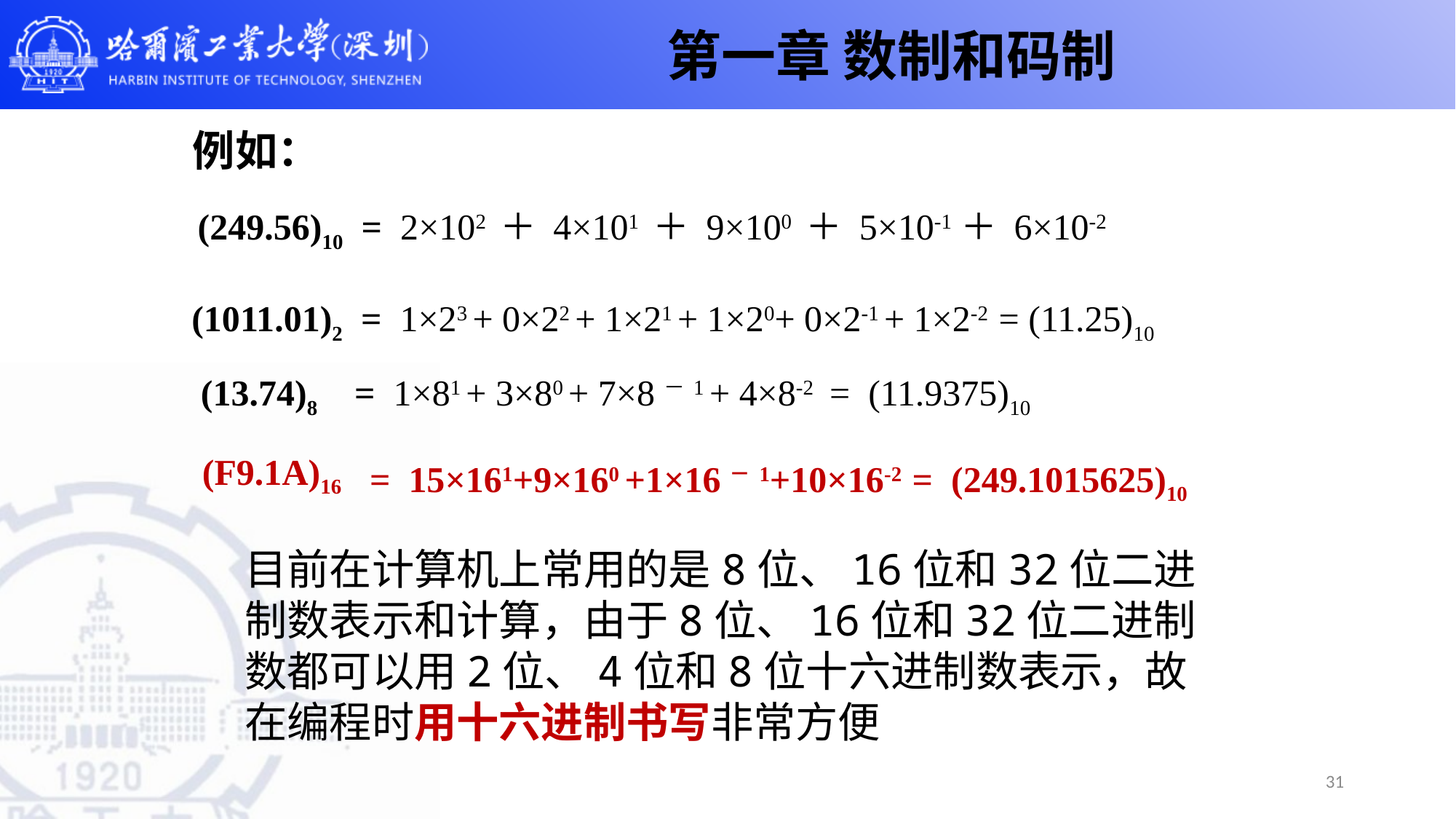

第一章 数制和码制
# 例如：
(249.56)10  =  2×102 ＋ 4×101 ＋ 9×100 ＋ 5×10-1＋ 6×10-2
(1011.01)2  =  1×23 + 0×22 + 1×21 + 1×20+ 0×2-1 + 1×2-2  = (11.25)10
(13.74)8       =  1×81 + 3×80 + 7×8－1 + 4×8-2   =  (11.9375)10
(F9.1A)16
=  15×161+9×160 +1×16－1+10×16-2  =  (249.1015625)10
目前在计算机上常用的是8位、16位和32位二进制数表示和计算，由于8位、16位和32位二进制数都可以用2位、4位和8位十六进制数表示，故在编程时用十六进制书写非常方便
31